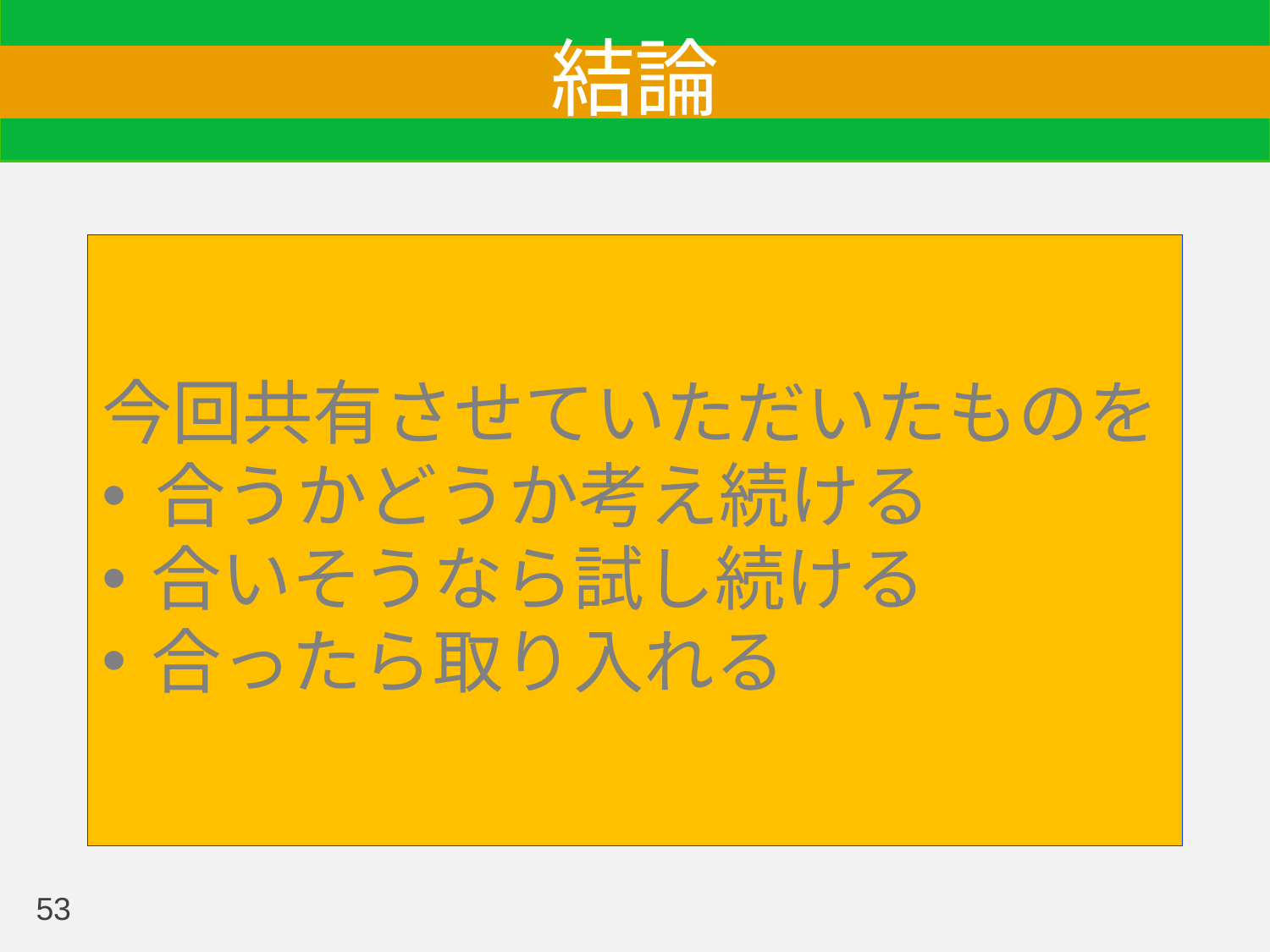

# 結論
今回共有させていただいたものを
合うかどうか考え続ける
合いそうなら試し続ける
合ったら取り入れる
53